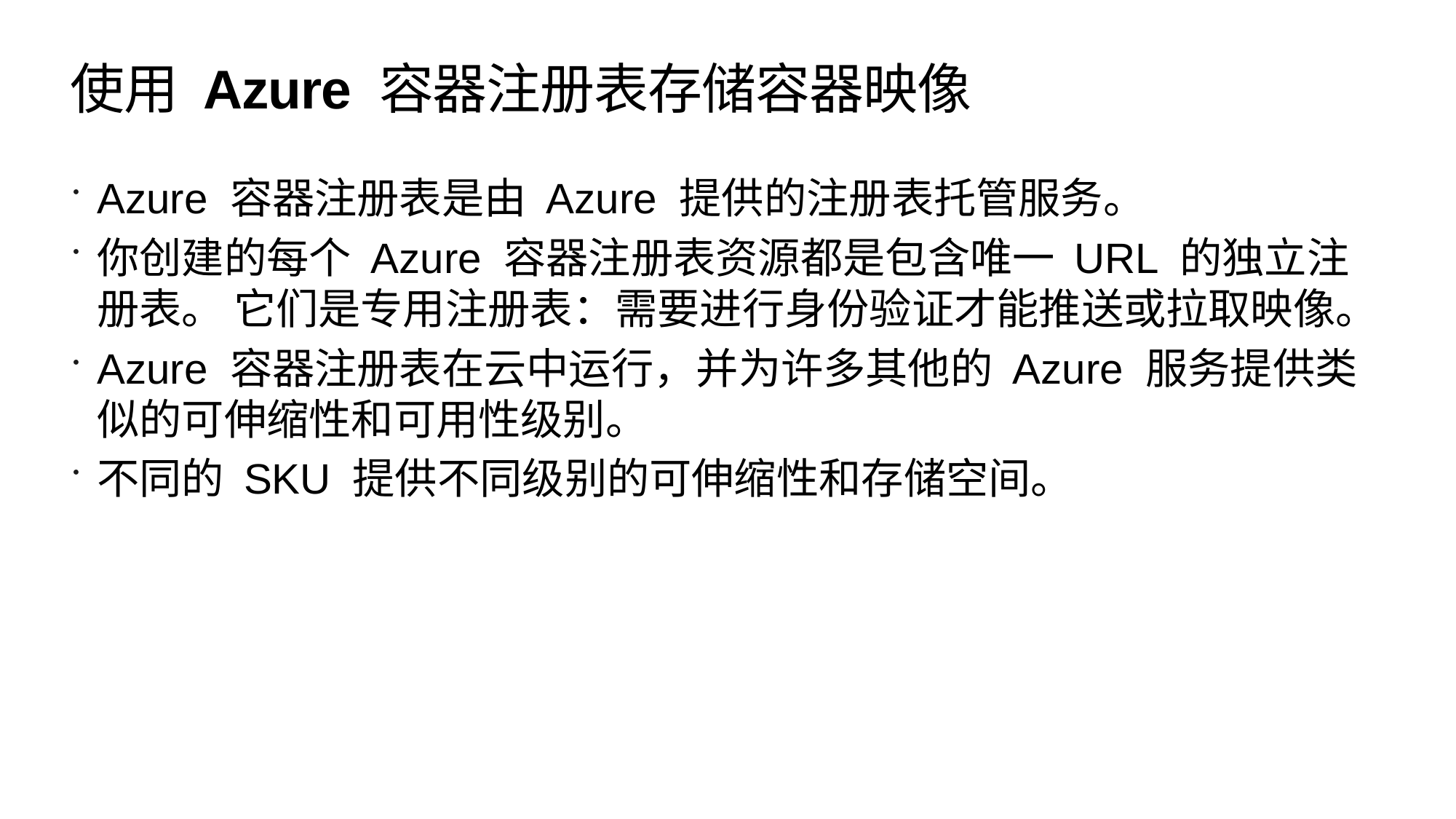

# 使用 Azure 容器注册表存储容器映像
Azure 容器注册表是由 Azure 提供的注册表托管服务。
你创建的每个 Azure 容器注册表资源都是包含唯一 URL 的独立注册表。 它们是专用注册表：需要进行身份验证才能推送或拉取映像。
Azure 容器注册表在云中运行，并为许多其他的 Azure 服务提供类似的可伸缩性和可用性级别。
不同的 SKU 提供不同级别的可伸缩性和存储空间。